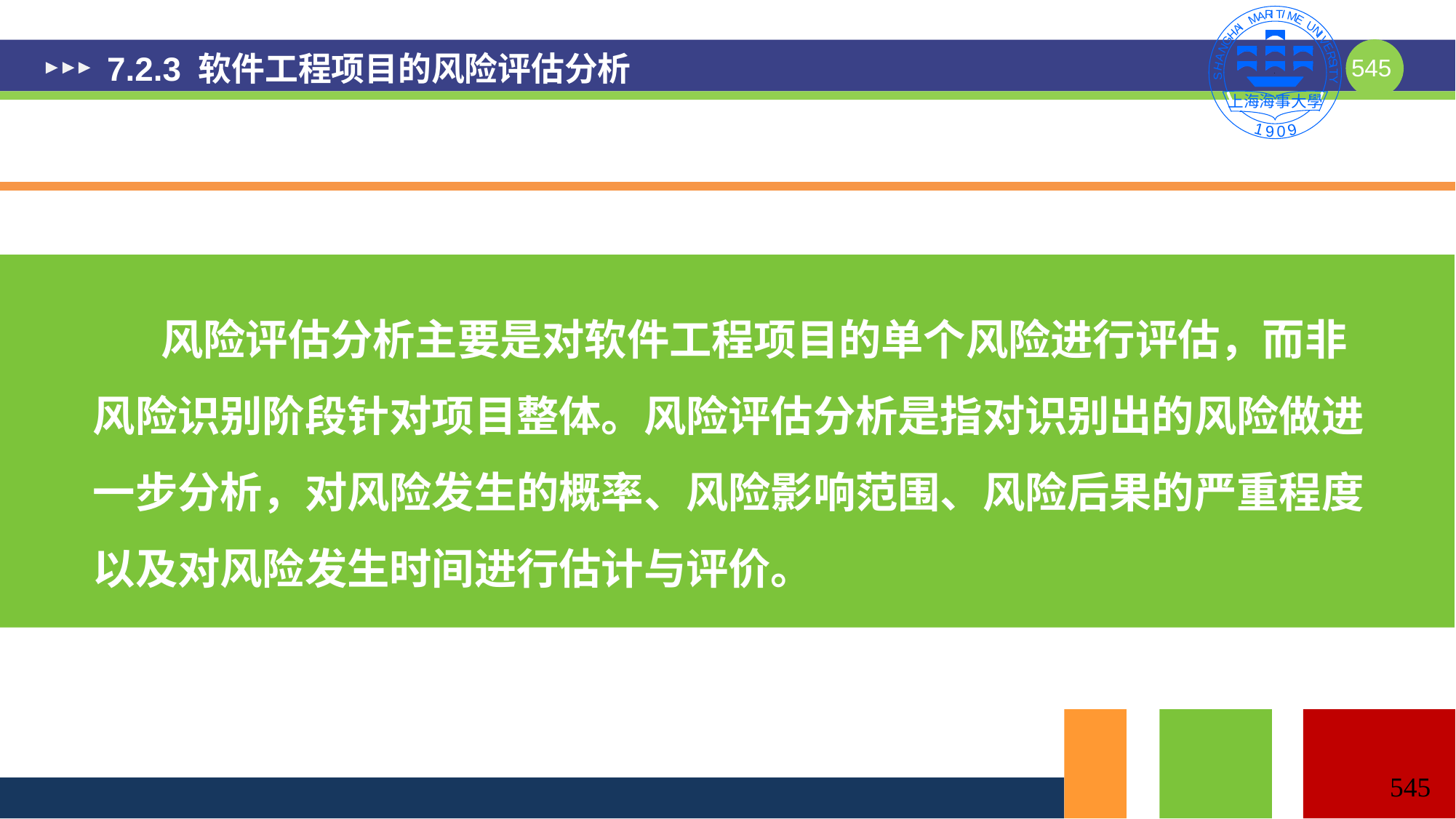

# 7.2.3 软件工程项目的风险评估分析

      风险评估分析主要是对软件工程项目的单个风险进行评估，而非风险识别阶段针对项目整体。风险评估分析是指对识别出的风险做进一步分析，对风险发生的概率、风险影响范围、风险后果的严重程度以及对风险发生时间进行估计与评价。

545

545